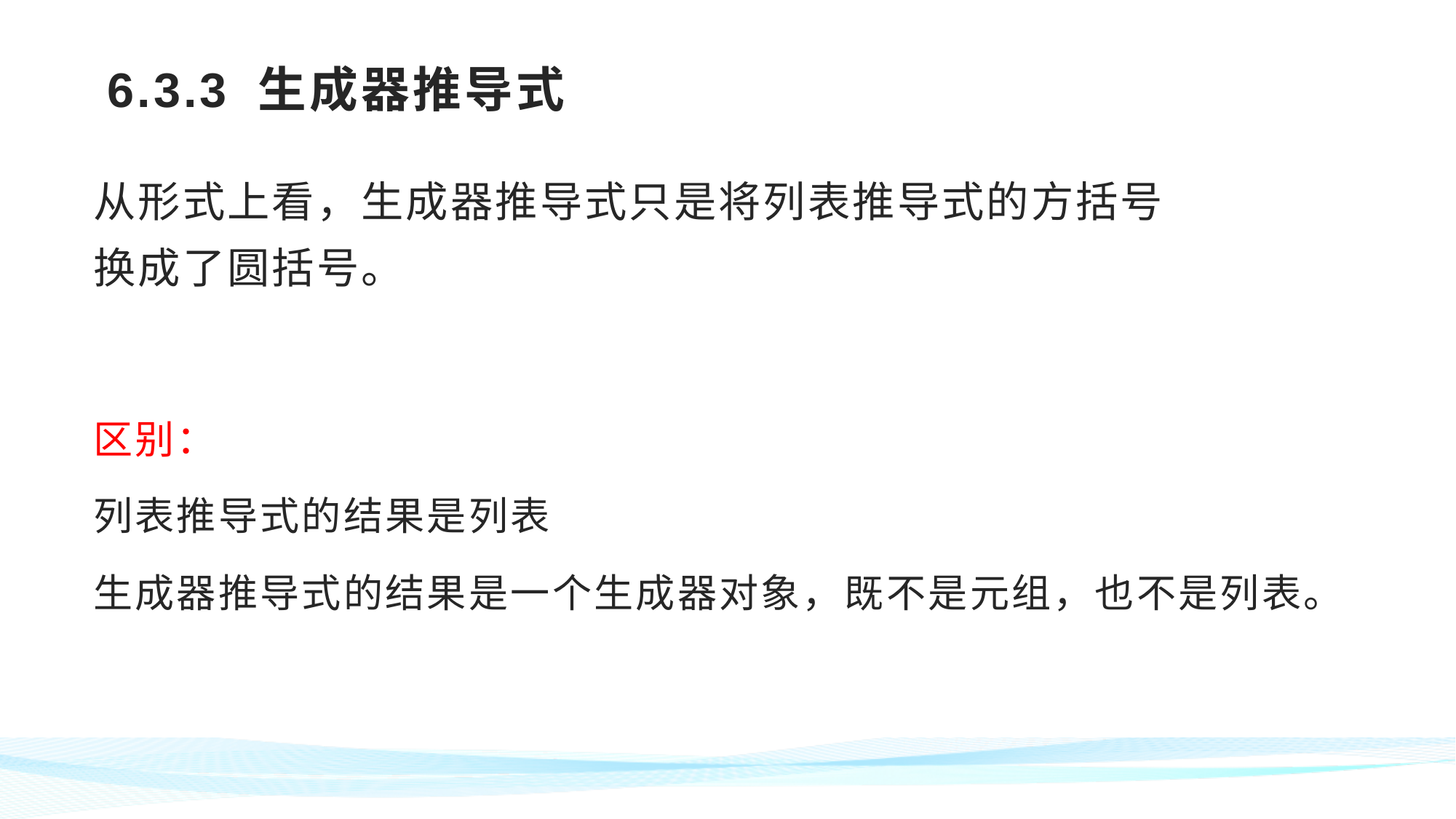

# 6.3.3 生成器推导式
从形式上看，生成器推导式只是将列表推导式的方括号换成了圆括号。
区别：
列表推导式的结果是列表
生成器推导式的结果是一个生成器对象，既不是元组，也不是列表。
51